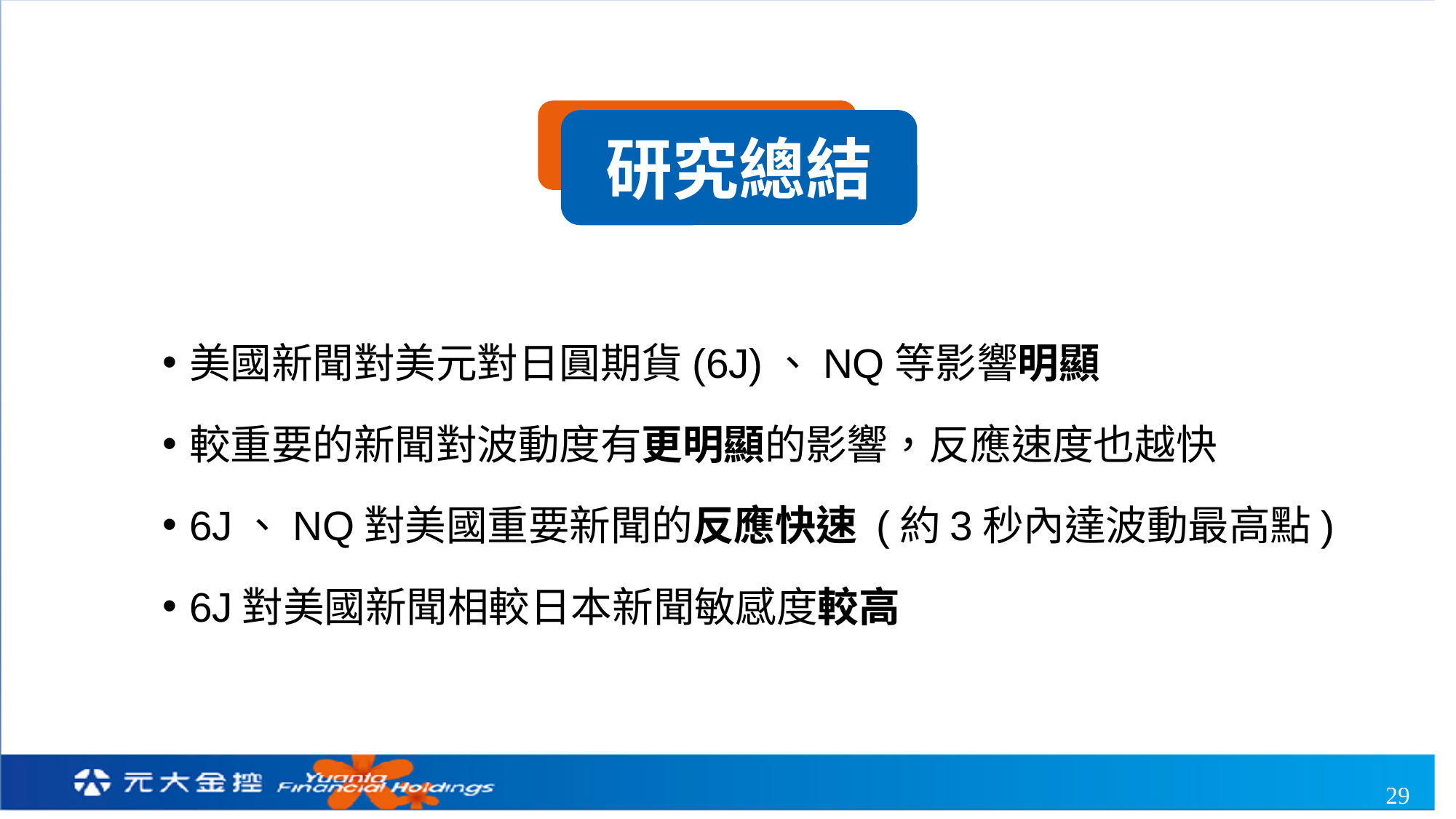

研究總結
美國新聞對美元對日圓期貨(6J)、NQ等影響明顯
較重要的新聞對波動度有更明顯的影響，反應速度也越快
6J、NQ對美國重要新聞的反應快速 (約3秒內達波動最高點)
6J對美國新聞相較日本新聞敏感度較高

29